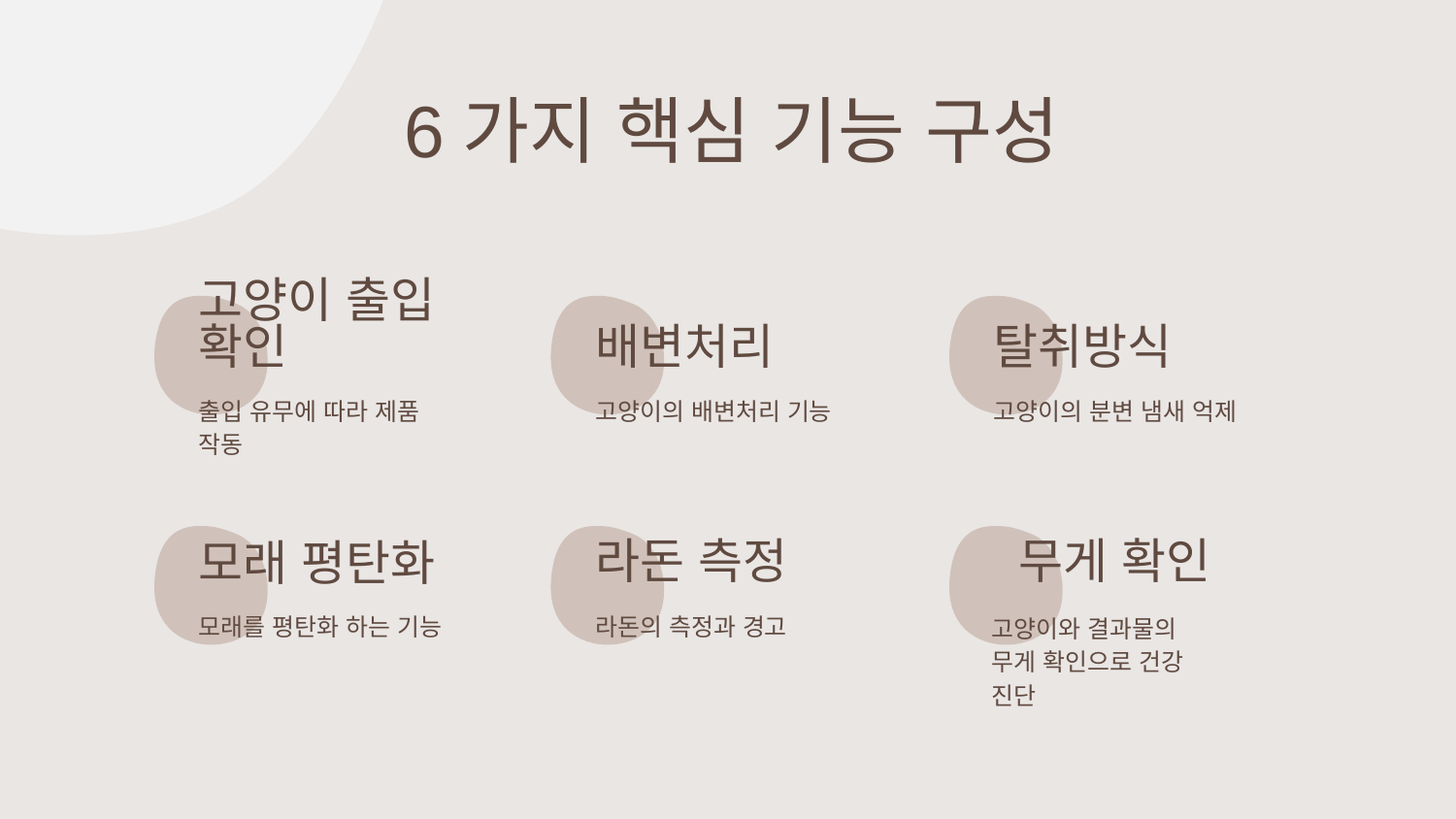

# 6가지 핵심 기능 구성

고양이 출입 확인
배변처리
탈취방식
출입 유무에 따라 제품 작동
고양이의 배변처리 기능
고양이의 분변 냄새 억제

라돈 측정
 무게 확인
모래 평탄화
모래를 평탄화 하는 기능
라돈의 측정과 경고
고양이와 결과물의 무게 확인으로 건강 진단